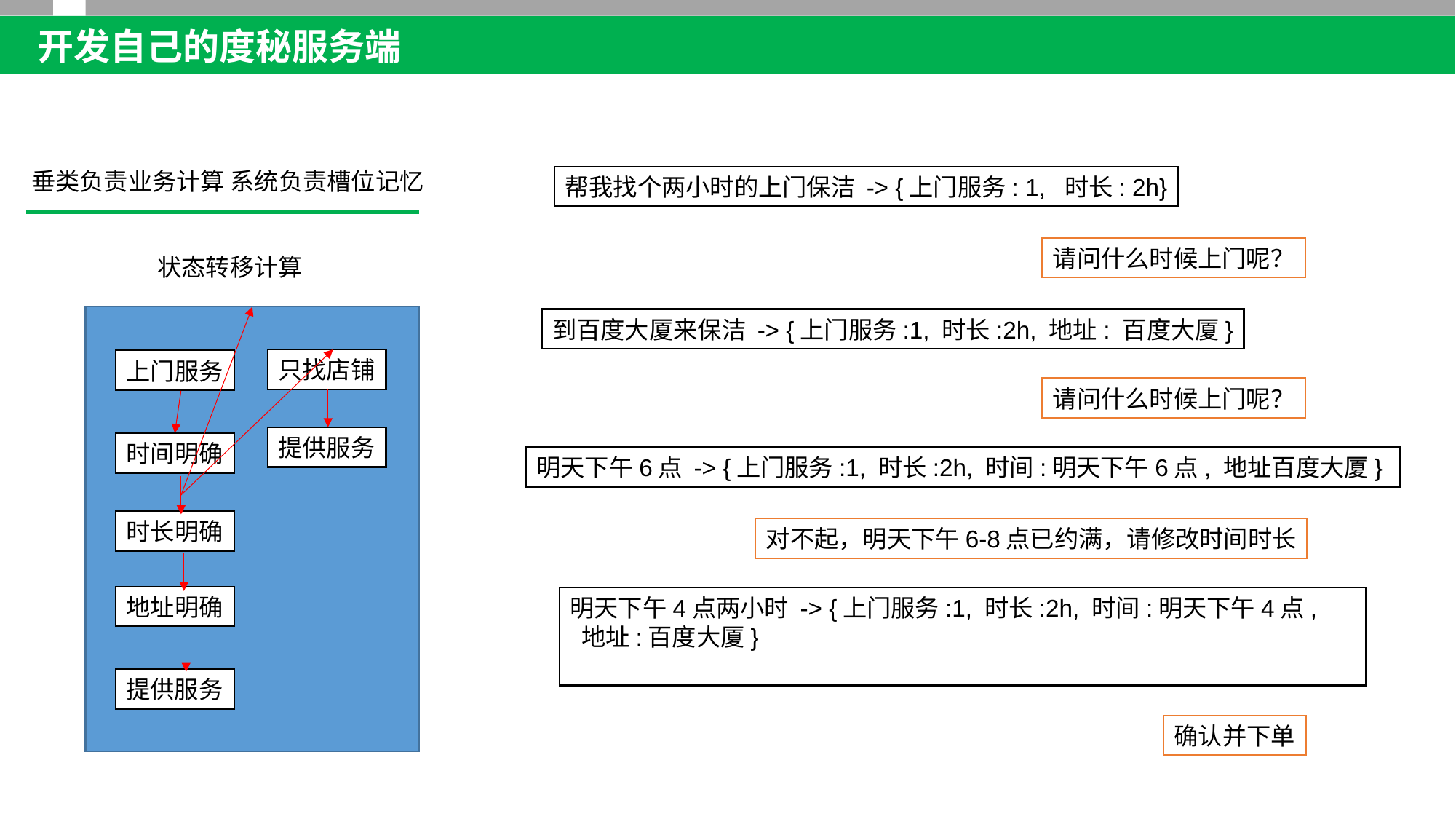

开发自己的度秘服务端
垂类负责业务计算 系统负责槽位记忆
帮我找个两小时的上门保洁 -> {上门服务: 1,  时长: 2h}
请问什么时候上门呢？
状态转移计算

到百度大厦来保洁 -> {上门服务:1, 时长:2h, 地址: 百度大厦}
只找店铺
上门服务
请问什么时候上门呢？
提供服务
时间明确
明天下午6点 -> {上门服务:1, 时长:2h, 时间:明天下午6点, 地址百度大厦}
时长明确
对不起，明天下午6-8点已约满，请修改时间时长
地址明确
明天下午4点两小时 -> {上门服务:1, 时长:2h, 时间:明天下午4点,
 地址:百度大厦}

提供服务
确认并下单